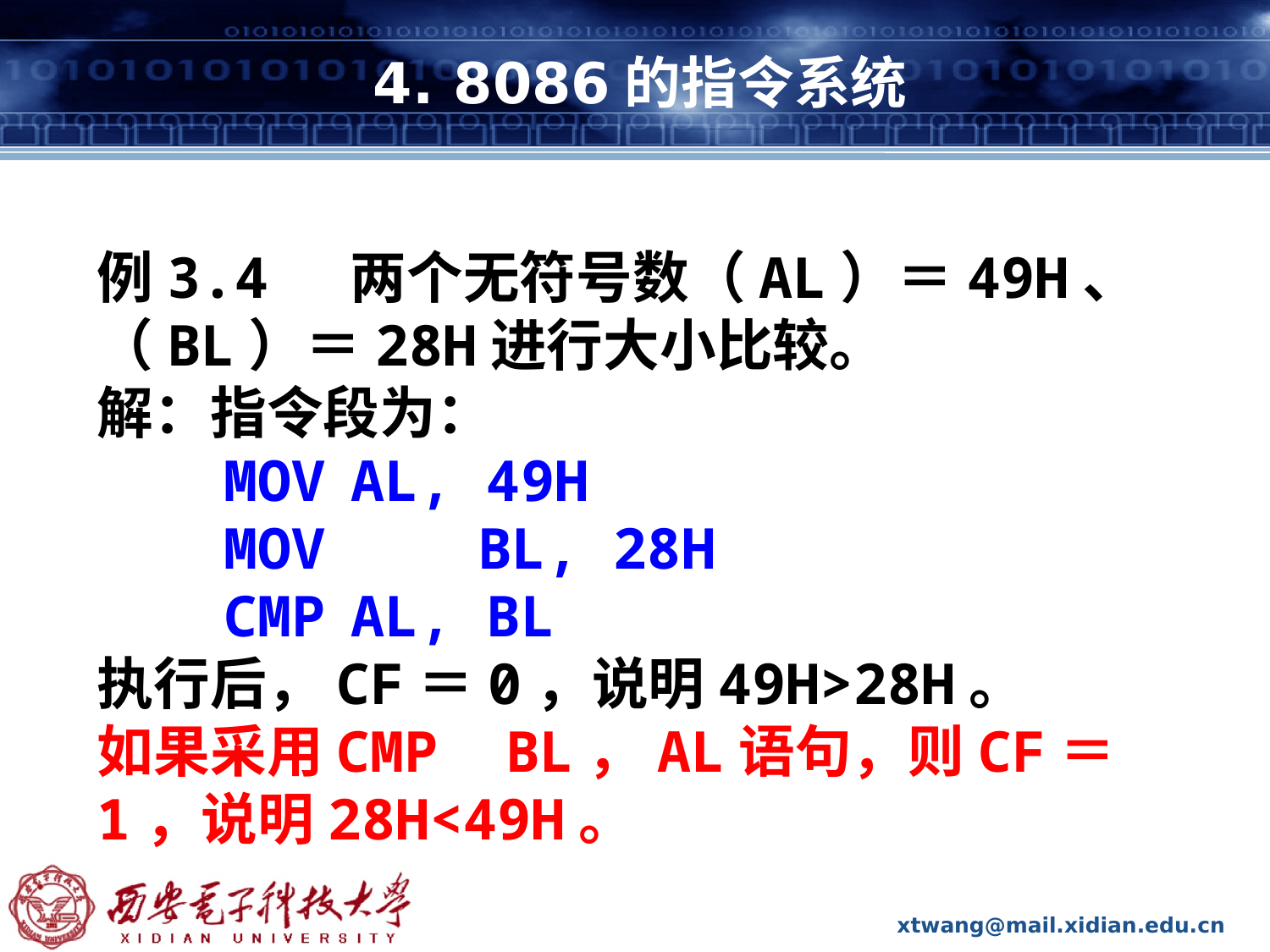

# 4. 8086的指令系统
例3.4  两个无符号数（AL）＝49H、（BL）＝28H进行大小比较。
解：指令段为：
	MOV	AL, 49H
	MOV 	BL, 28H
	CMP	AL, BL
执行后，CF＝0，说明49H>28H。
如果采用CMP  BL，AL语句，则CF＝1，说明28H<49H。